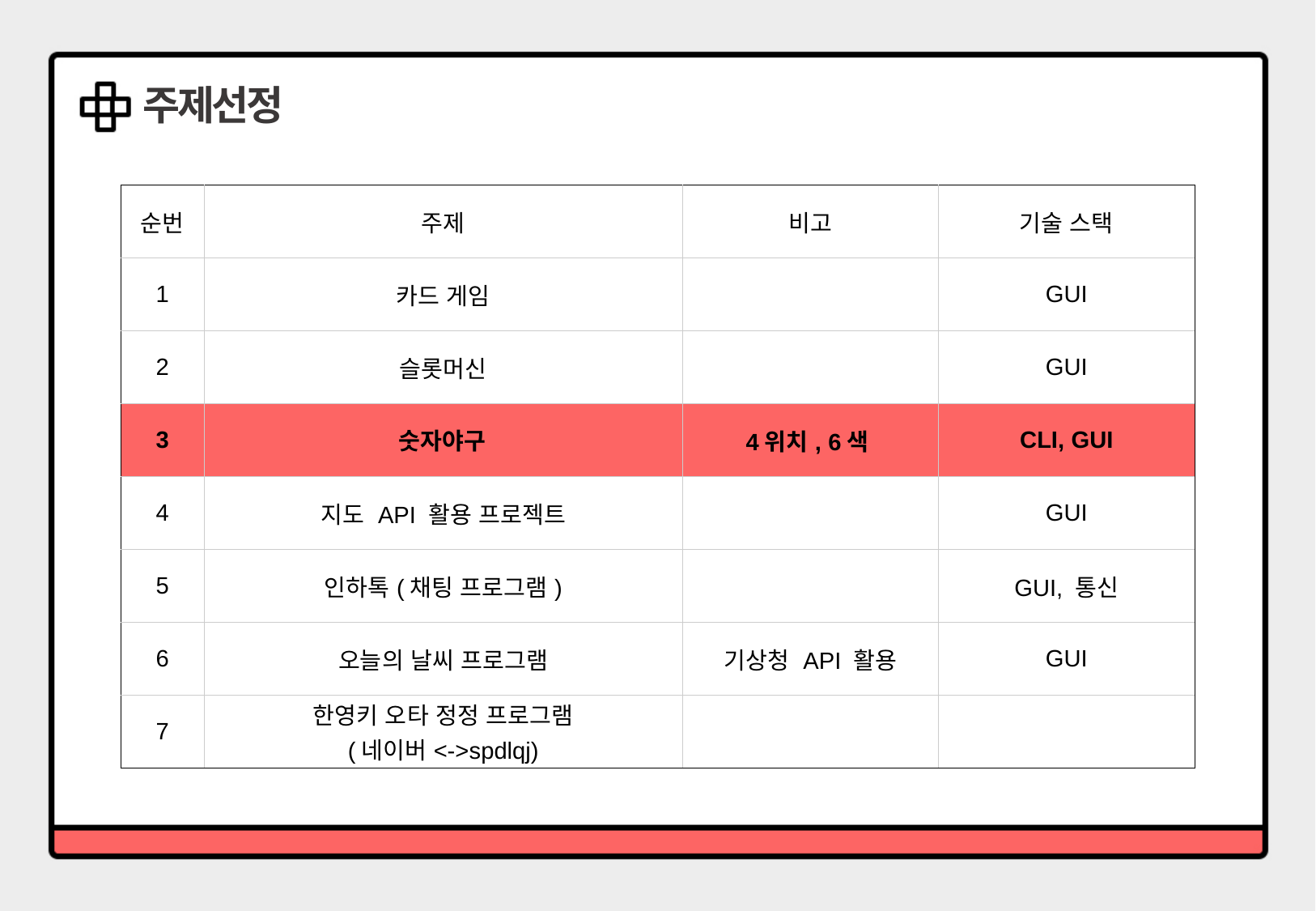

주제선정
| 순번 | 주제 | 비고 | 기술 스택 |
| --- | --- | --- | --- |
| 1 | 카드 게임 |  | GUI |
| 2 | 슬롯머신 |  | GUI |
| 3 |  | 4위치, 6색 | CLI, GUI |
| 4 | 지도 API 활용 프로젝트 |  | GUI |
| 5 | 인하톡(채팅 프로그램) |  | GUI, 통신 |
| 6 | 오늘의 날씨 프로그램 | 기상청 API 활용 | GUI |
| 7 | 한영키 오타 정정 프로그램 (네이버<->spdlqj) |  |  |
숫자야구